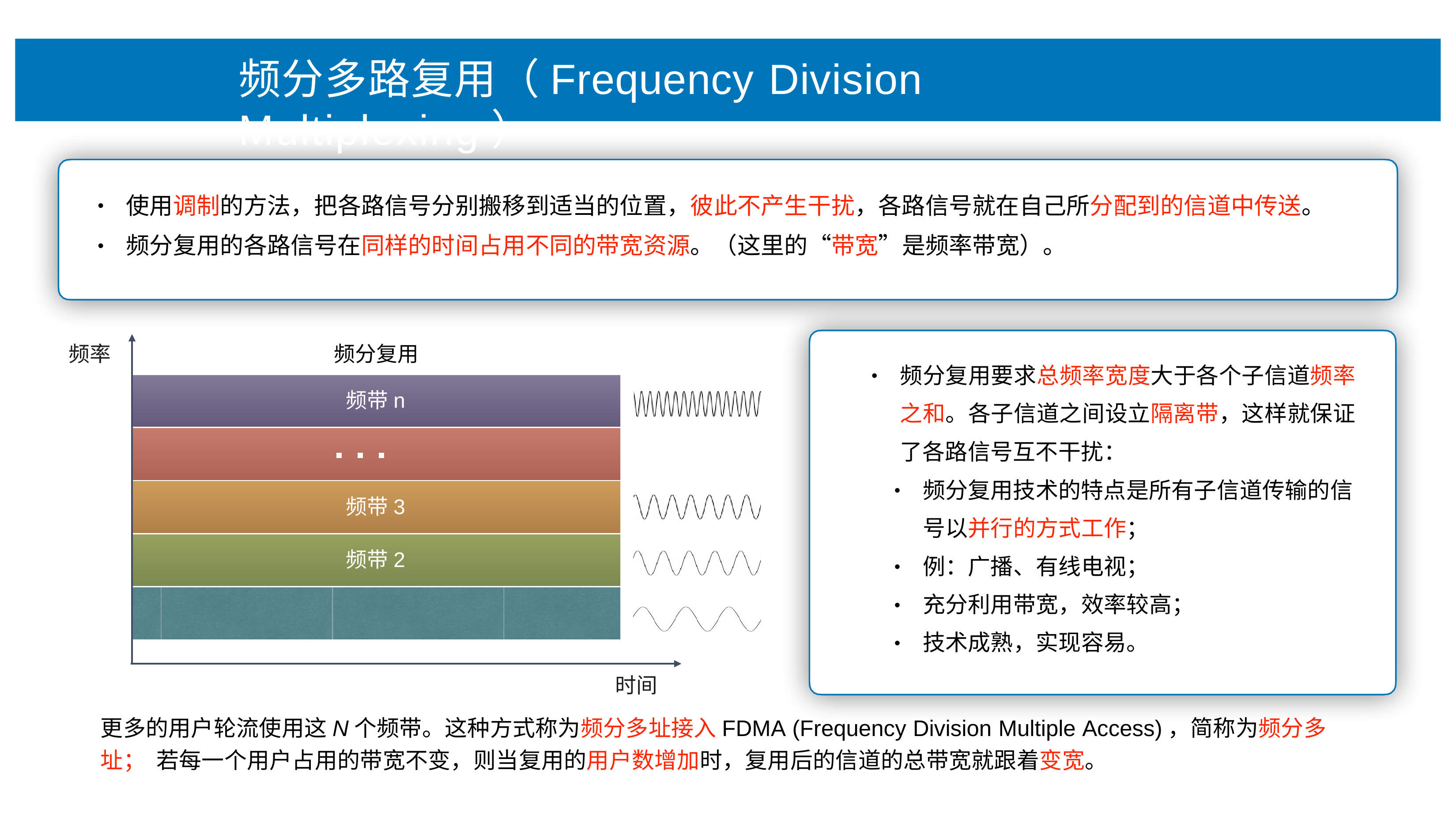

# 频分多路复⽤（Frequency Division Multiplexing）

使⽤调制的⽅法，把各路信号分别搬移到适当的位置，彼此不产⽣⼲扰，各路信号就在⾃⼰所分配到的信道中传送。 频分复⽤的各路信号在同样的时间占⽤不同的带宽资源。（这⾥的“带宽”是频率带宽）。
•
•

频率
频分复⽤

频分复⽤要求总频率宽度⼤于各个⼦信道频率 之和。各⼦信道之间设⽴隔离带，这样就保证 了各路信号互不⼲扰：
•

频带n

频分复⽤技术的特点是所有⼦信道传输的信 号以并⾏的⽅式⼯作；
例：⼴播、有线电视；
充分利⽤带宽，效率较⾼； 技术成熟，实现容易。
•

频带3

频带2

•

•

•

时间
更多的⽤户轮流使⽤这N个频带。这种⽅式称为频分多址接⼊FDMA (Frequency Division Multiple Access)，简称为频分多址；  若每⼀个⽤户占⽤的带宽不变，则当复⽤的⽤户数增加时，复⽤后的信道的总带宽就跟着变宽。